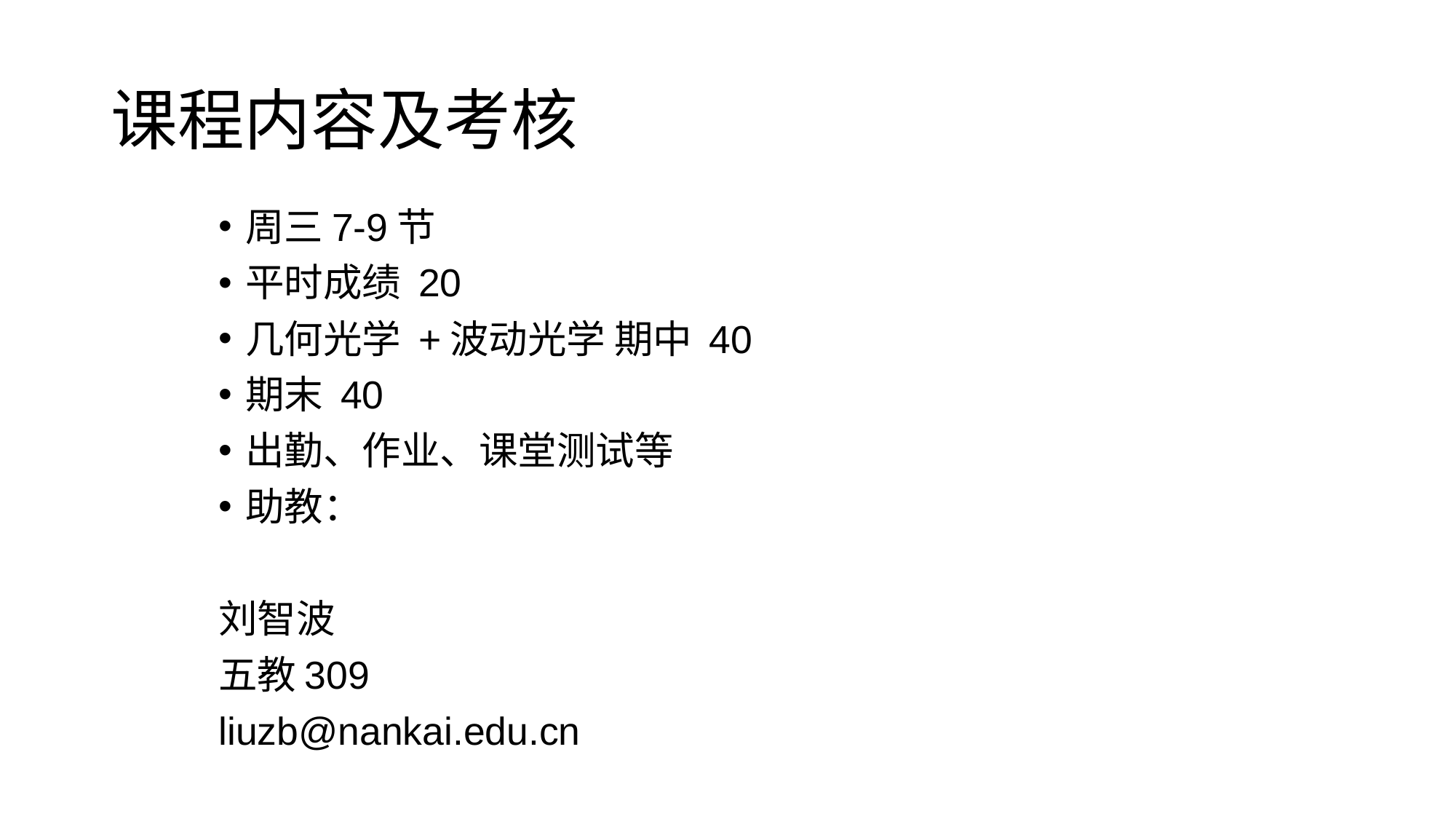

# 课程内容及考核
周三7-9节
平时成绩 20
几何光学 +波动光学 期中 40
期末 40
出勤、作业、课堂测试等
助教：

刘智波
五教309
liuzb@nankai.edu.cn